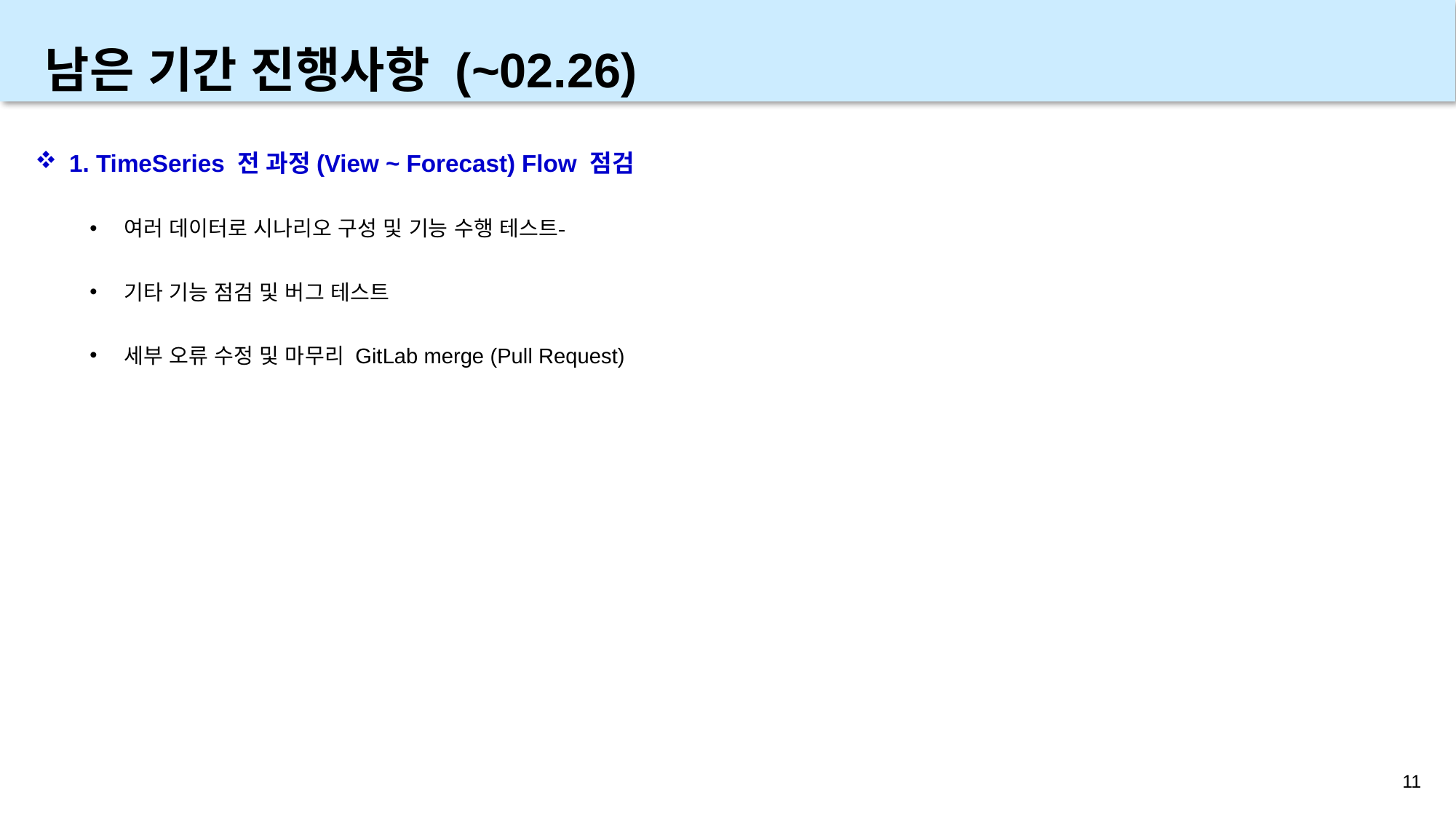

남은 기간 진행사항 (~02.26)
1. TimeSeries 전 과정(View ~ Forecast) Flow 점검
여러 데이터로 시나리오 구성 및 기능 수행 테스트
기타 기능 점검 및 버그 테스트
세부 오류 수정 및 마무리 GitLab merge (Pull Request)

11